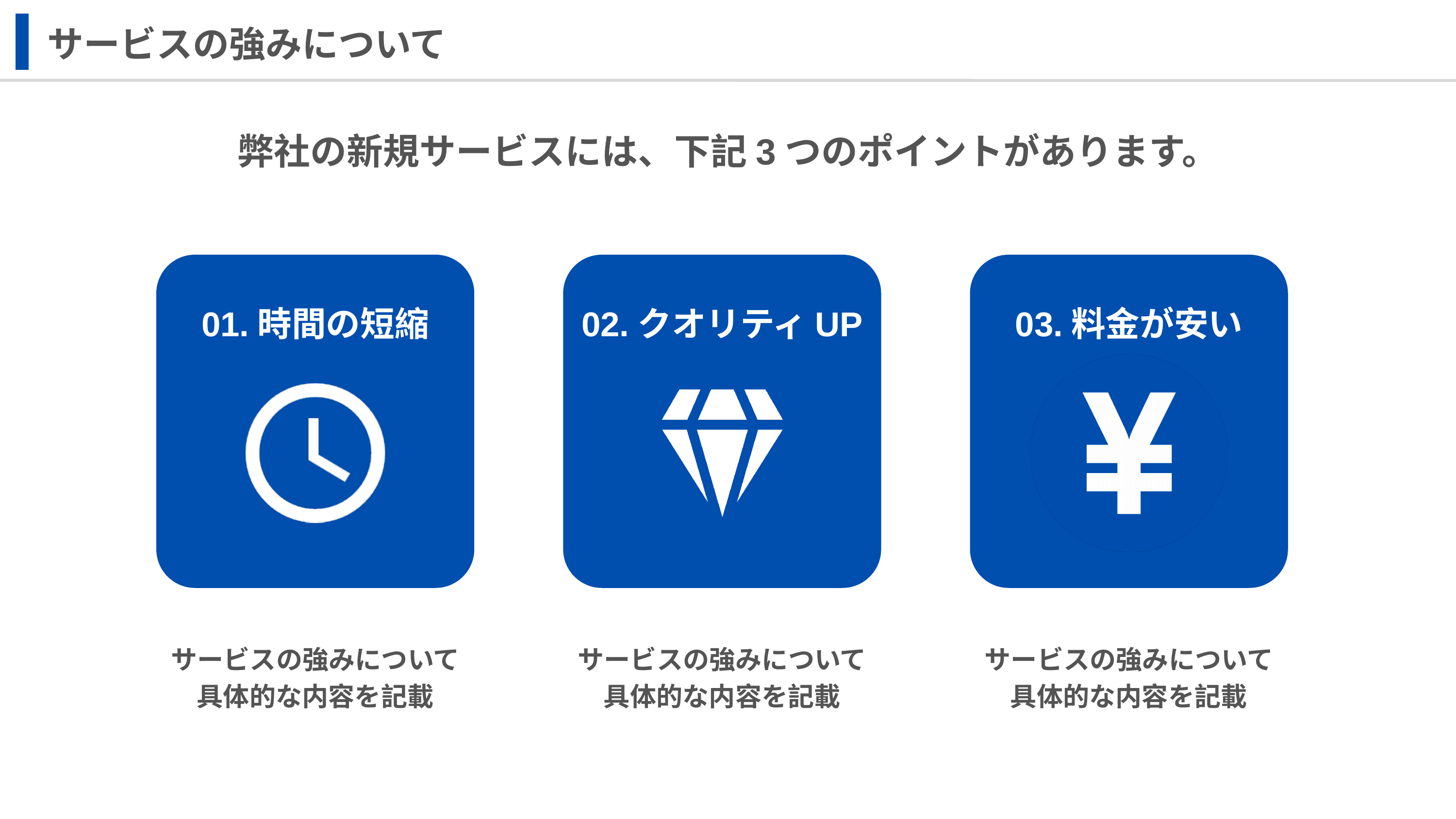

サービスの強みについて

弊社の新規サービスには、下記3つのポイントがあります。

01.時間の短縮
02.クオリティUP
03.料金が安い

サービスの強みについて
具体的な内容を記載
サービスの強みについて
具体的な内容を記載
サービスの強みについて
具体的な内容を記載